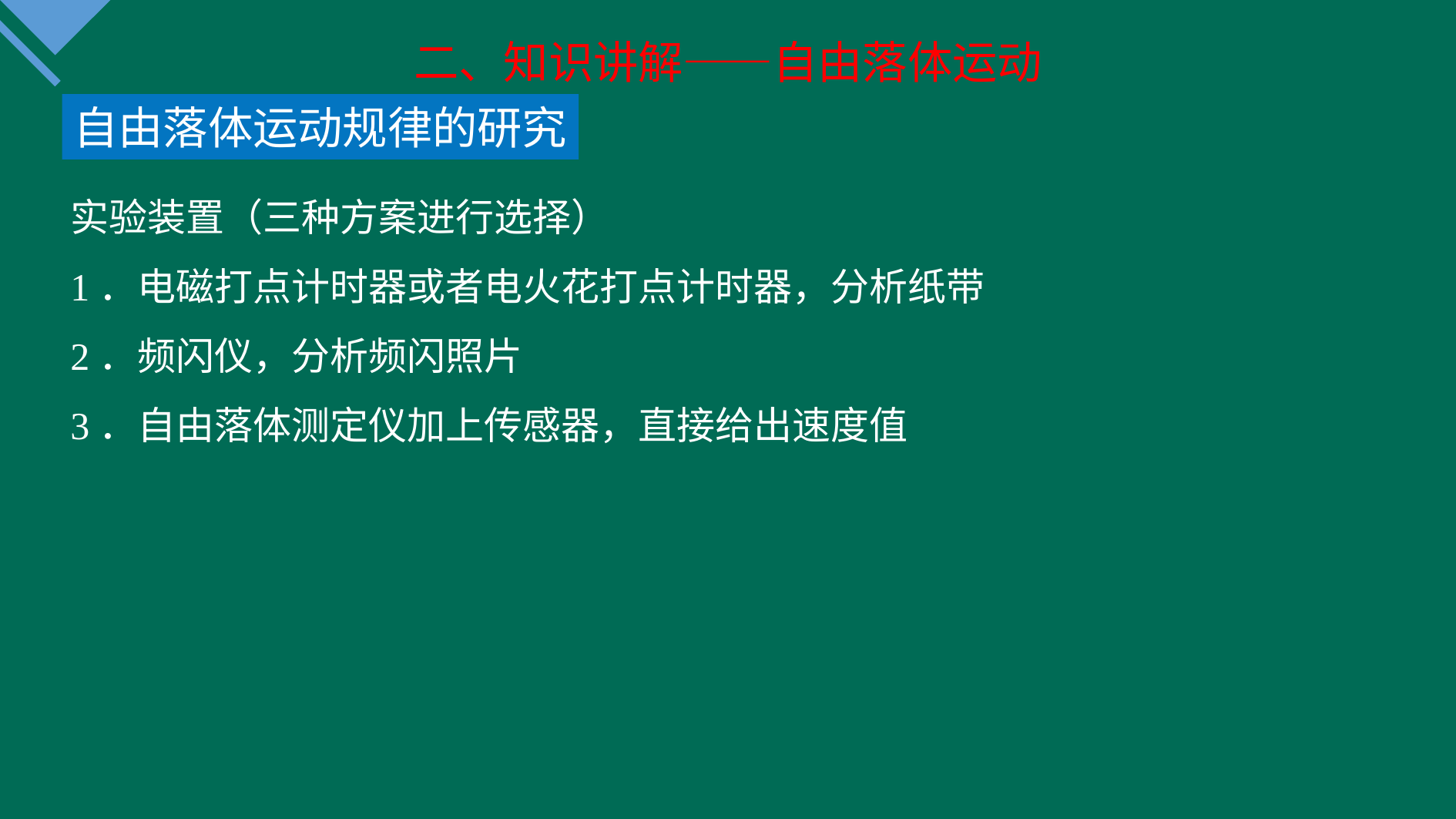

二、知识讲解——自由落体运动
自由落体运动规律的研究
实验装置（三种方案进行选择）
1．电磁打点计时器或者电火花打点计时器，分析纸带
2．频闪仪，分析频闪照片
3．自由落体测定仪加上传感器，直接给出速度值